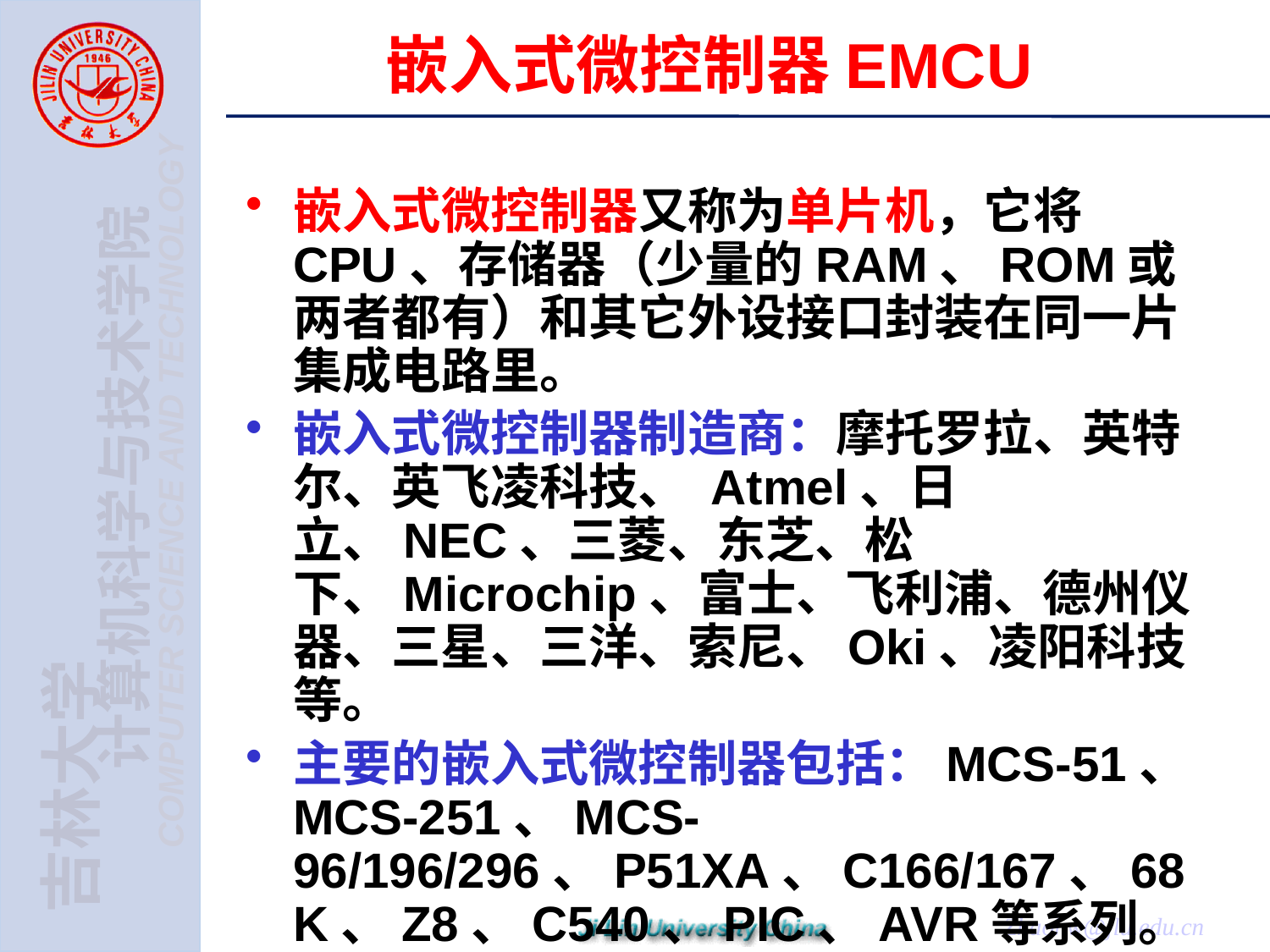

# 嵌入式微控制器EMCU
嵌入式微控制器又称为单片机，它将CPU、存储器（少量的RAM、ROM或两者都有）和其它外设接口封装在同一片集成电路里。
嵌入式微控制器制造商：摩托罗拉、英特尔、英飞凌科技、 Atmel、日立、NEC、三菱、东芝、松下、Microchip、富士、飞利浦、德州仪器、三星、三洋、索尼、Oki、凌阳科技等。
主要的嵌入式微控制器包括：MCS-51、MCS-251、MCS-96/196/296、P51XA、C166/167、68K、Z8、C540、PIC、AVR等系列。